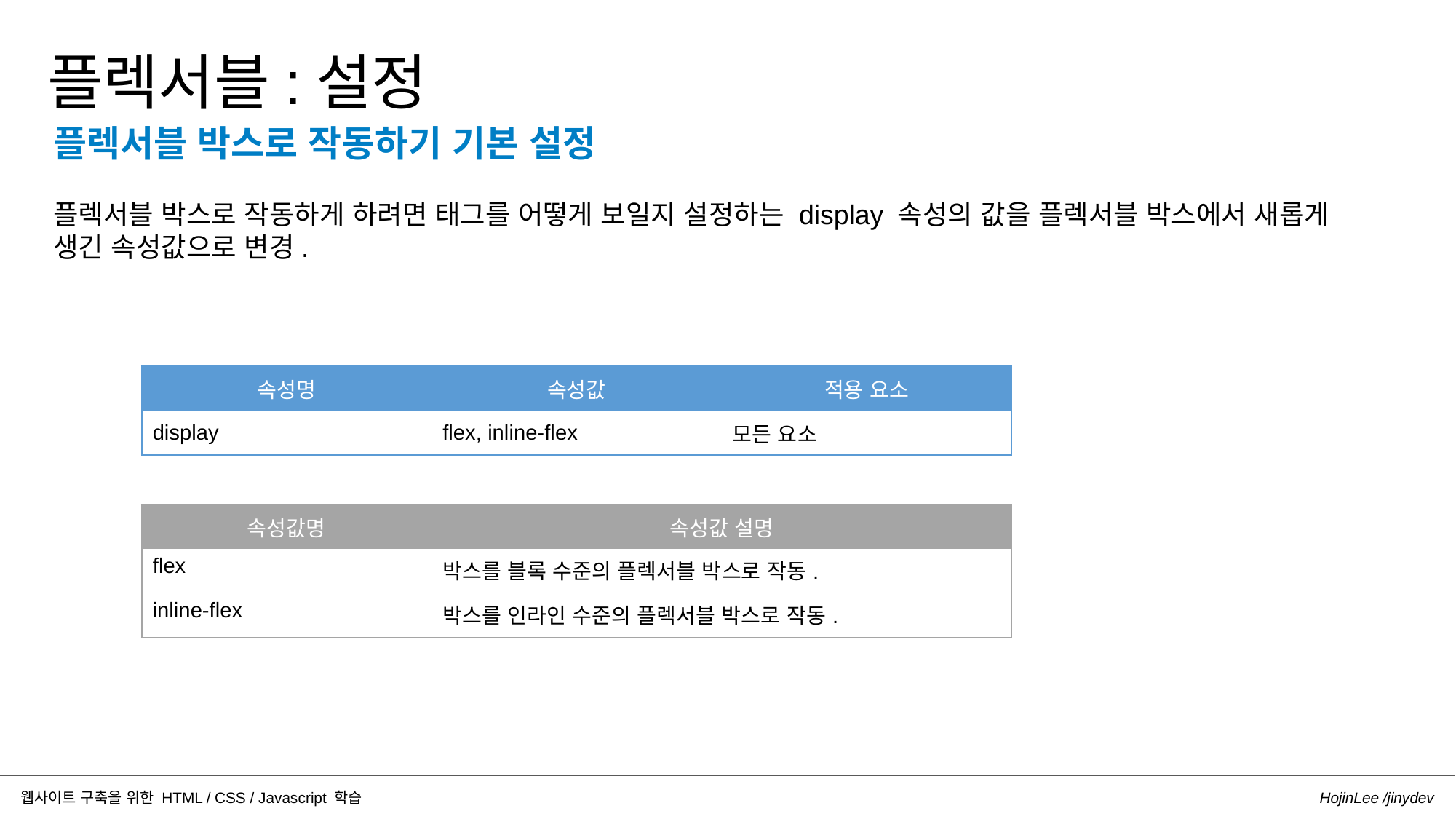

플렉서블:설정
플렉서블 박스로 작동하기 기본 설정
플렉서블 박스로 작동하게 하려면 태그를 어떻게 보일지 설정하는 display 속성의 값을 플렉서블 박스에서 새롭게 생긴 속성값으로 변경.
| 속성명 | 속성값 | 적용 요소 |
| --- | --- | --- |
| display | flex, inline-flex | 모든 요소 |
| 속성값명 | 속성값 설명 |
| --- | --- |
| flex | 박스를 블록 수준의 플렉서블 박스로 작동. |
| inline-flex | 박스를 인라인 수준의 플렉서블 박스로 작동. |
HojinLee /jinydev
웹사이트 구축을 위한 HTML / CSS / Javascript 학습